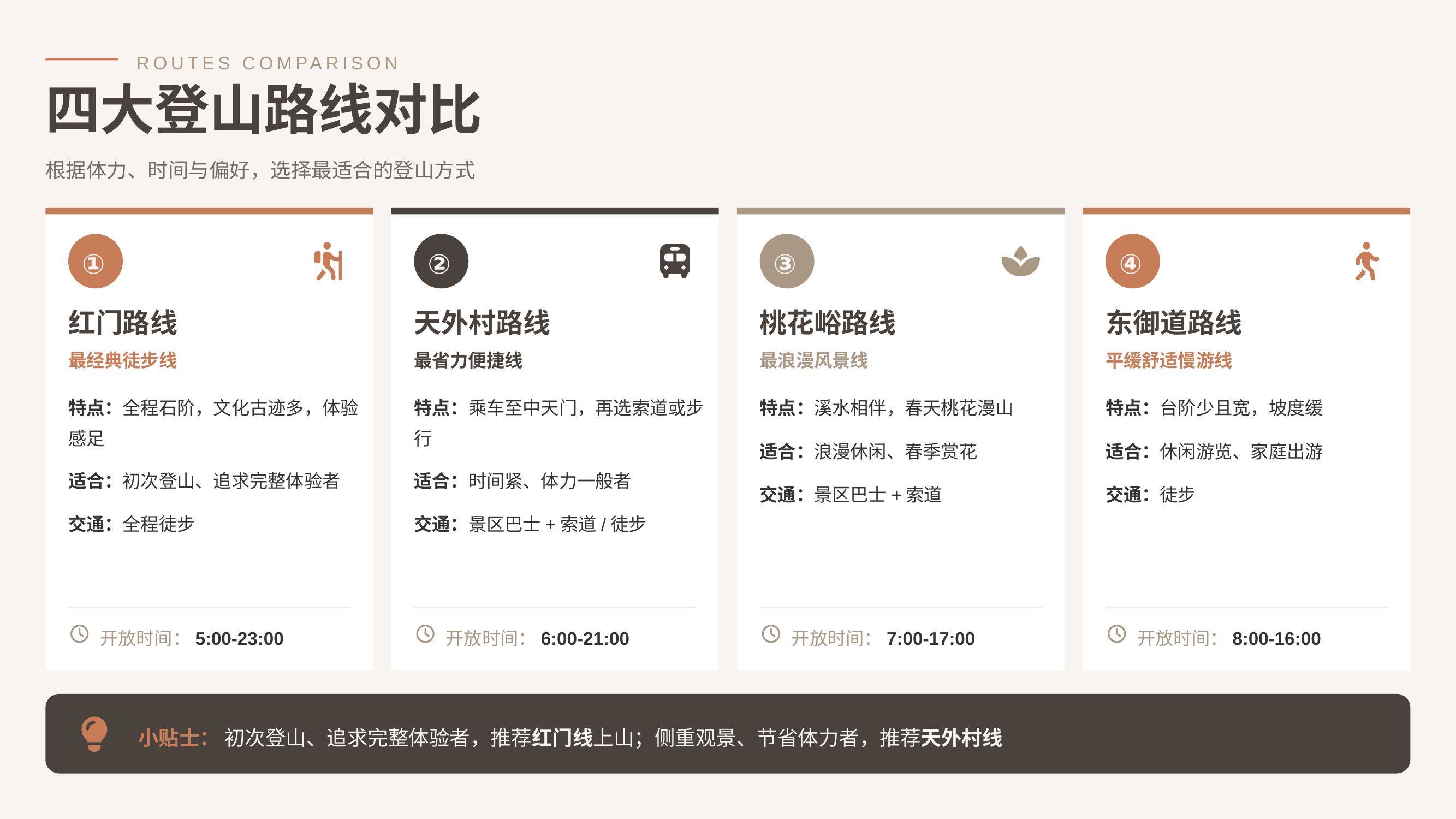

ROUTES COMPARISON

四大登山路线对比
根据体力、时间与偏好，选择最适合的登山方式

①
②
③
④

红门路线
天外村路线
桃花峪路线
东御道路线
最经典徒步线
最省力便捷线
最浪漫风景线
平缓舒适慢游线
特点：全程石阶，文化古迹多，体验感足
特点：乘车至中天门，再选索道或步行
特点：溪水相伴，春天桃花漫山
特点：台阶少且宽，坡度缓
适合：浪漫休闲、春季赏花
适合：休闲游览、家庭出游
适合：初次登山、追求完整体验者
适合：时间紧、体力一般者
交通：景区巴士+索道
交通：徒步
交通：全程徒步
交通：景区巴士+索道/徒步

开放时间：5:00-23:00
开放时间：6:00-21:00
开放时间：7:00-17:00
开放时间：8:00-16:00

小贴士： 初次登山、追求完整体验者，推荐红门线上山；侧重观景、节省体力者，推荐天外村线